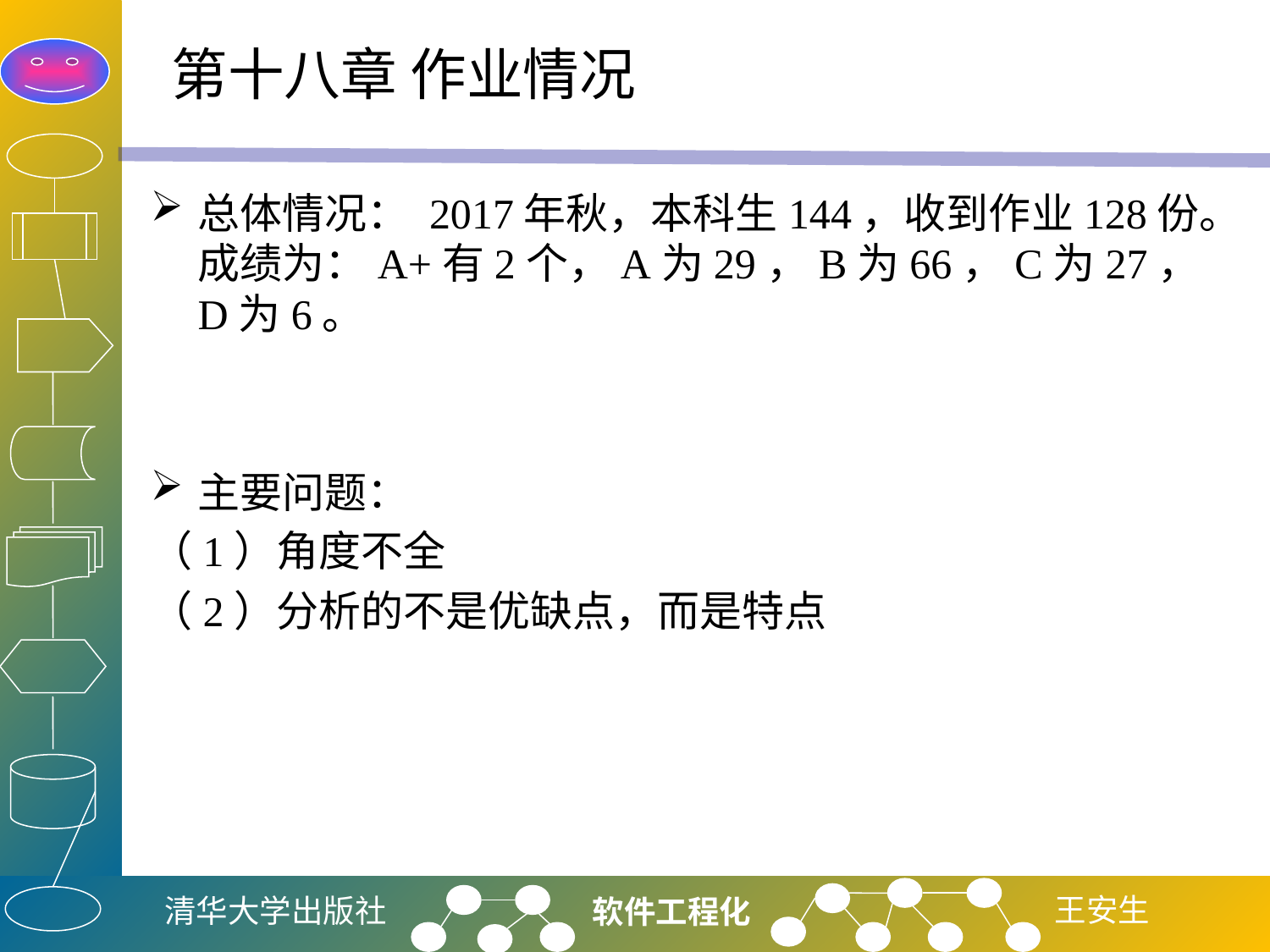

# 第十八章 作业情况
总体情况： 2017年秋，本科生144，收到作业128份。成绩为：A+有2个，A为29，B为66，C为27，D为6。

主要问题：
（1）角度不全
（2）分析的不是优缺点，而是特点